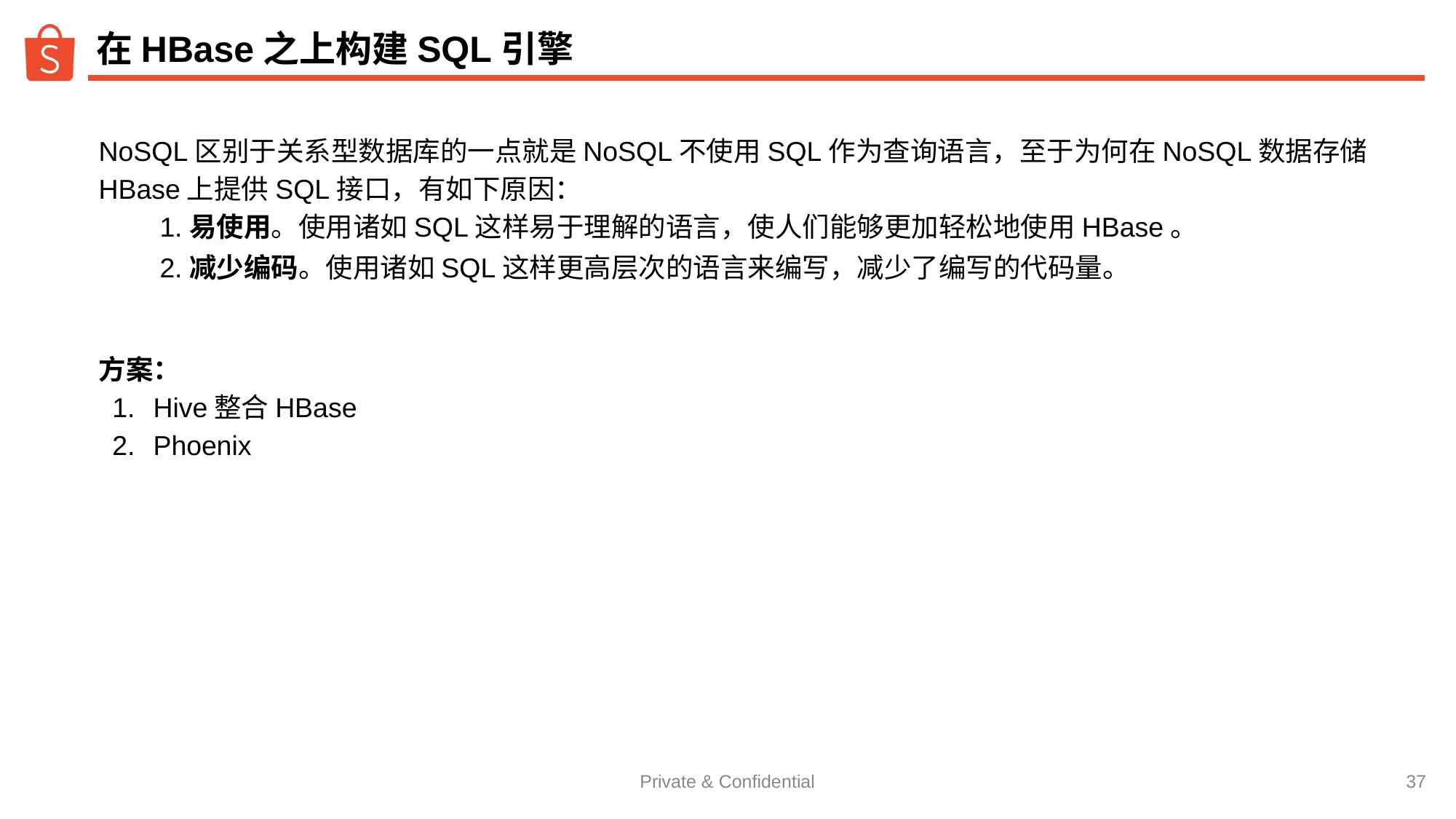

# 在HBase之上构建SQL引擎
NoSQL区别于关系型数据库的一点就是NoSQL不使用SQL作为查询语言，至于为何在NoSQL数据存储HBase上提供SQL接口，有如下原因：
　　1.易使用。使用诸如SQL这样易于理解的语言，使人们能够更加轻松地使用HBase。
　　2.减少编码。使用诸如SQL这样更高层次的语言来编写，减少了编写的代码量。
方案：
Hive整合HBase
Phoenix
37
Private & Confidential